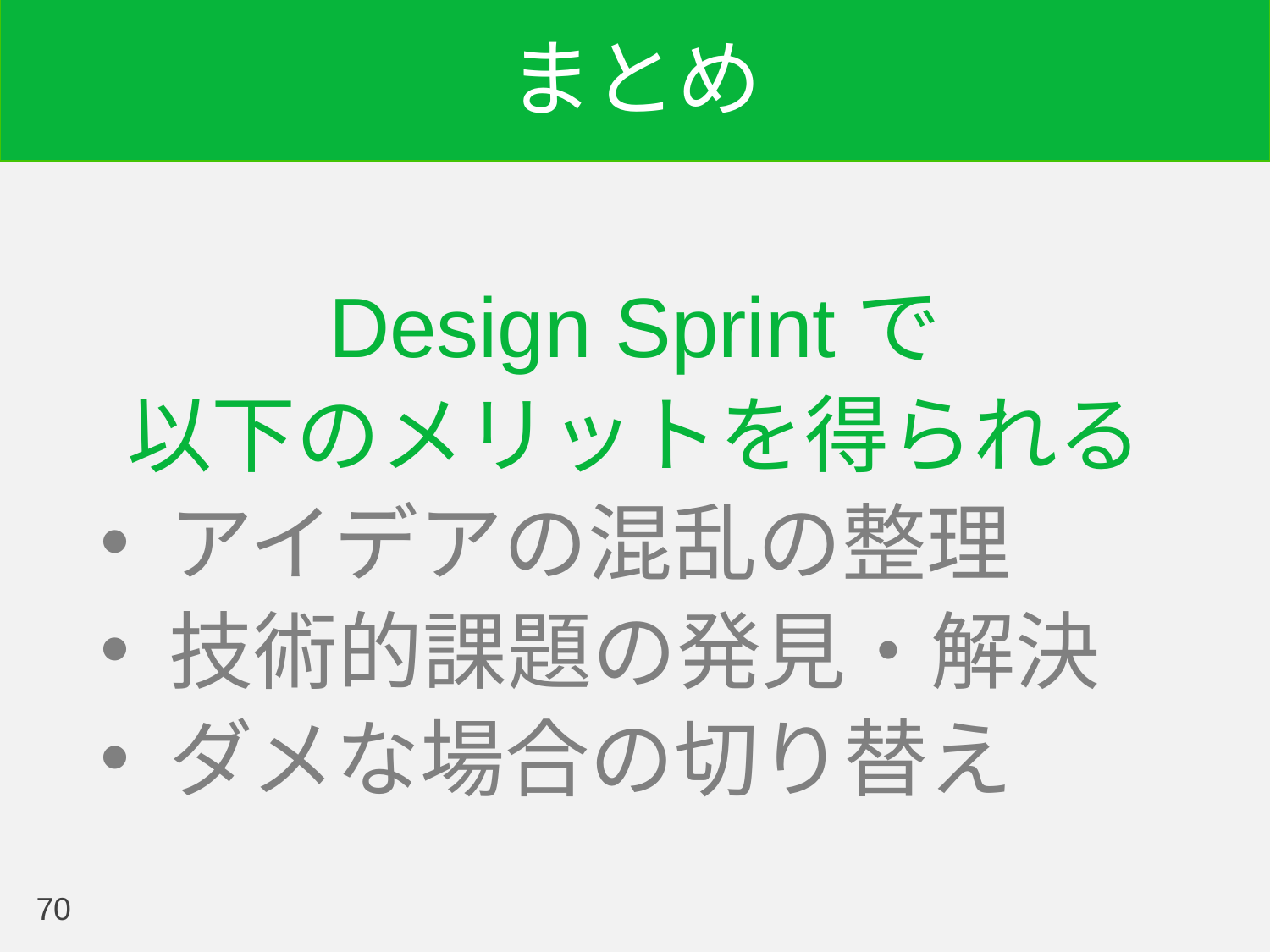

# まとめ
Design Sprintで
以下のメリットを得られる
アイデアの混乱の整理
技術的課題の発見・解決
ダメな場合の切り替え
70